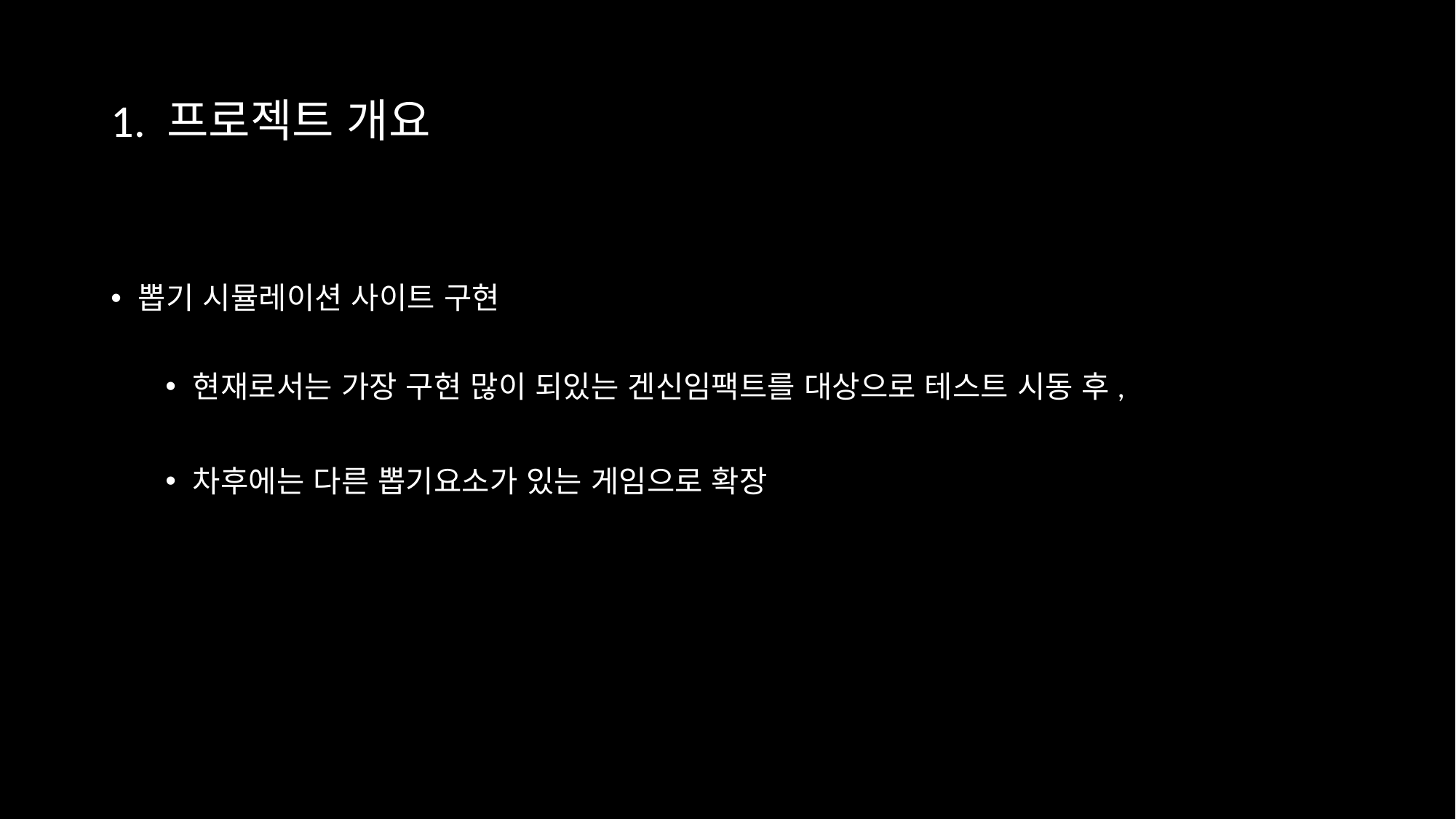

# 1. 프로젝트 개요
뽑기 시뮬레이션 사이트 구현

현재로서는 가장 구현 많이 되있는 겐신임팩트를 대상으로 테스트 시동 후,

차후에는 다른 뽑기요소가 있는 게임으로 확장